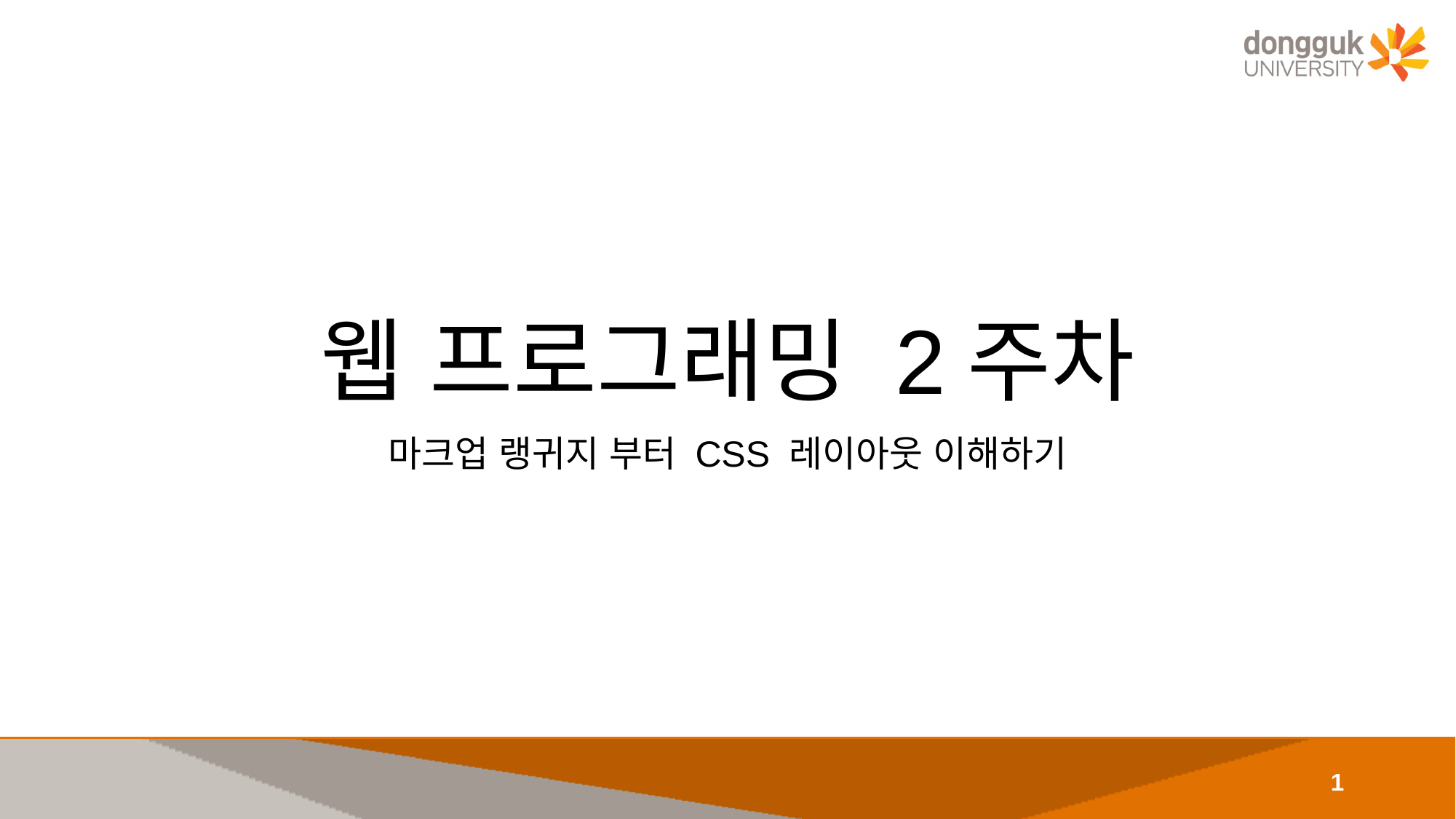

# 웹 프로그래밍 2주차
마크업 랭귀지 부터 CSS 레이아웃 이해하기
1